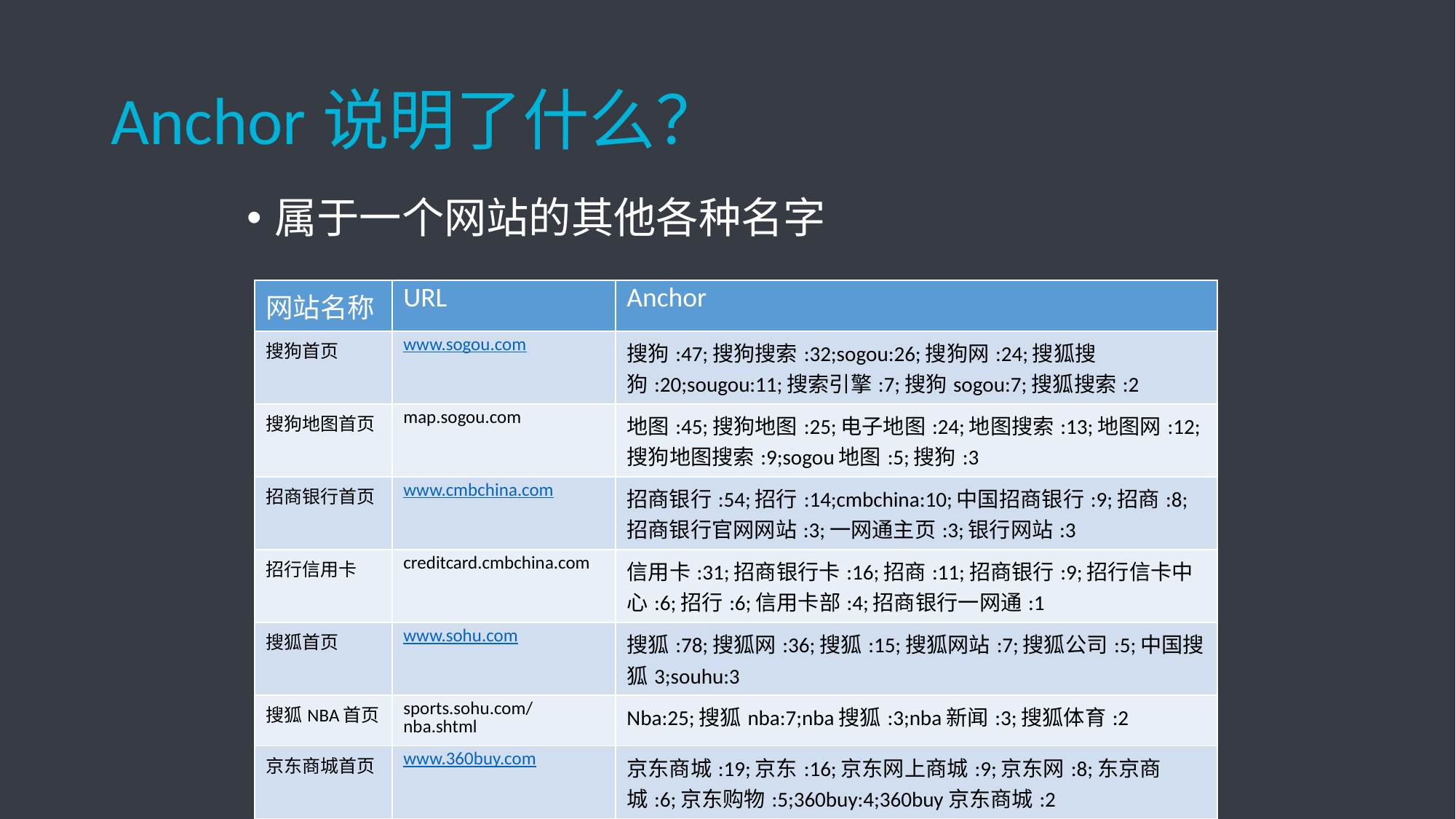

# Anchor说明了什么？
属于一个网站的其他各种名字
| 网站名称 | URL | Anchor |
| --- | --- | --- |
| 搜狗首页 | www.sogou.com | 搜狗:47;搜狗搜索:32;sogou:26;搜狗网:24;搜狐搜狗:20;sougou:11;搜索引擎:7;搜狗sogou:7;搜狐搜索:2 |
| 搜狗地图首页 | map.sogou.com | 地图:45;搜狗地图:25;电子地图:24;地图搜索:13;地图网:12;搜狗地图搜索:9;sogou地图:5;搜狗:3 |
| 招商银行首页 | www.cmbchina.com | 招商银行:54;招行:14;cmbchina:10;中国招商银行:9;招商:8; 招商银行官网网站:3;一网通主页:3;银行网站:3 |
| 招行信用卡 | creditcard.cmbchina.com | 信用卡:31;招商银行卡:16;招商:11;招商银行:9;招行信卡中心:6;招行:6;信用卡部:4;招商银行一网通:1 |
| 搜狐首页 | www.sohu.com | 搜狐:78;搜狐网:36;搜狐:15;搜狐网站:7;搜狐公司:5;中国搜狐3;souhu:3 |
| 搜狐NBA首页 | sports.sohu.com/nba.shtml | Nba:25;搜狐nba:7;nba搜狐:3;nba新闻:3;搜狐体育:2 |
| 京东商城首页 | www.360buy.com | 京东商城:19;京东:16;京东网上商城:9;京东网:8;东京商城:6;京东购物:5;360buy:4;360buy京东商城:2 |